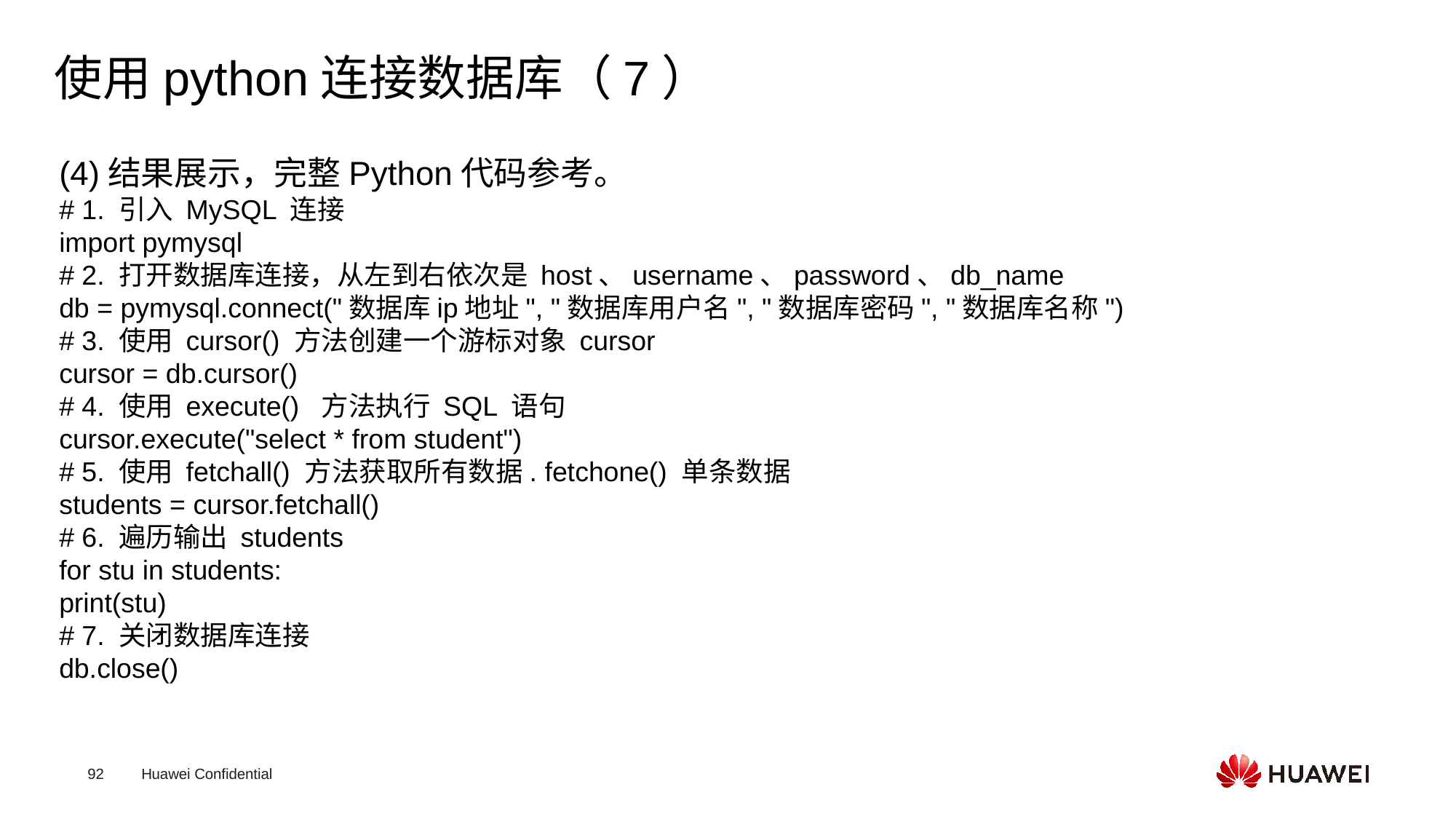

# 使用python连接数据库（7）
(4)结果展示，完整Python代码参考。
# 1. 引入 MySQL 连接
import pymysql
# 2. 打开数据库连接，从左到右依次是 host、username、password、db_name
db = pymysql.connect("数据库ip地址", "数据库用户名", "数据库密码", "数据库名称")
# 3. 使用 cursor() 方法创建一个游标对象 cursor
cursor = db.cursor()
# 4. 使用 execute()  方法执行 SQL 语句
cursor.execute("select * from student")
# 5. 使用 fetchall() 方法获取所有数据. fetchone() 单条数据
students = cursor.fetchall()
# 6. 遍历输出 students
for stu in students:
print(stu)
# 7. 关闭数据库连接
db.close()
Text
Text
Text
Text
Text
Text
Text
Text
Text
Text
Text
Text
Text
Text
Text
Text
Text
Text
Text
Text
Text
Text
Text
Text
Text
Text
Text
Text
Text
Text
Text
Text
Text
Text
Text
Text
Text
Text
Text
Text
Text
Text
Text
Text
Text
Text